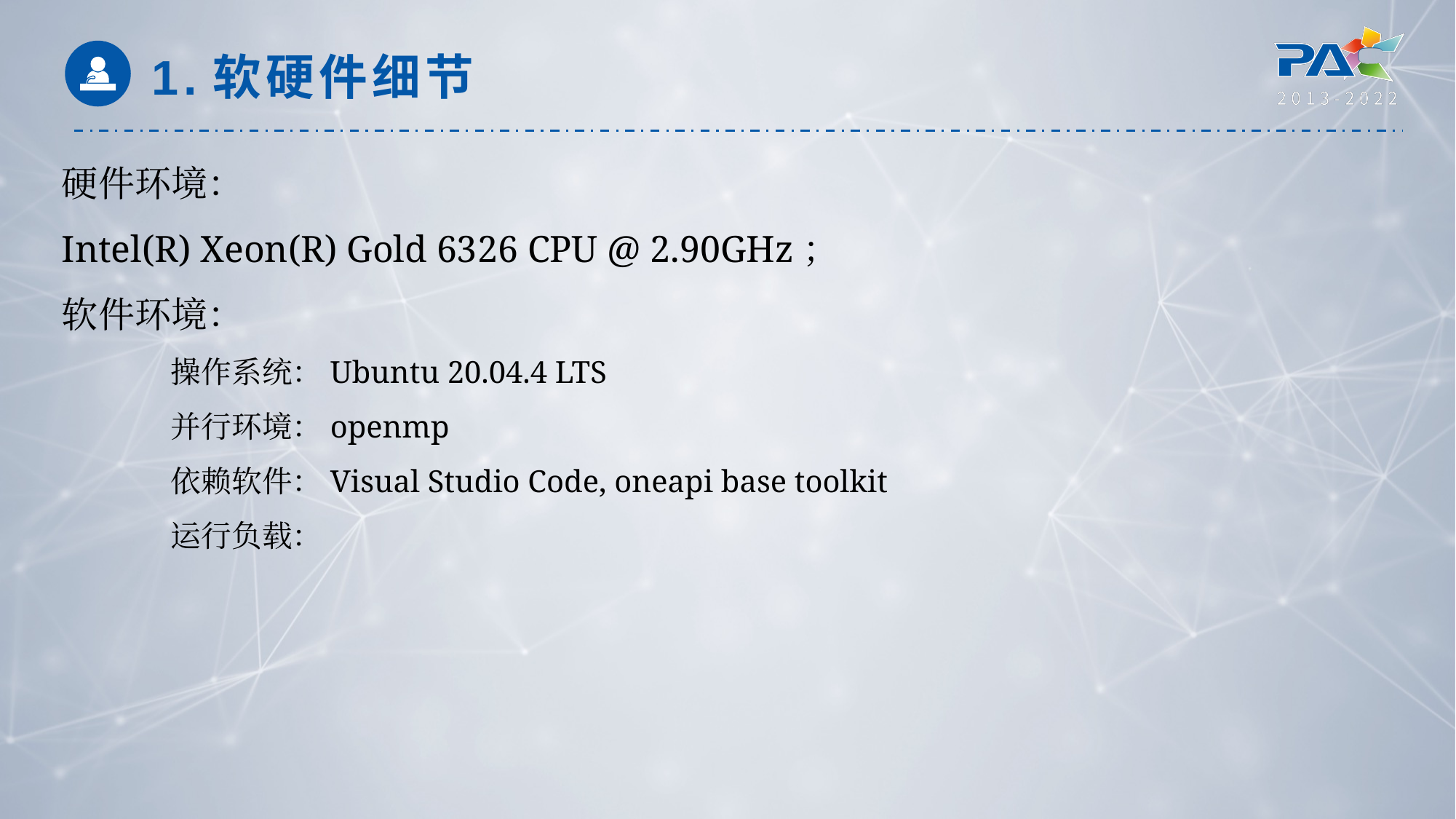

1.软硬件细节
硬件环境：
Intel(R) Xeon(R) Gold 6326 CPU @ 2.90GHz；
软件环境：
	操作系统：Ubuntu 20.04.4 LTS
	并行环境：openmp
	依赖软件：Visual Studio Code, oneapi base toolkit
	运行负载：